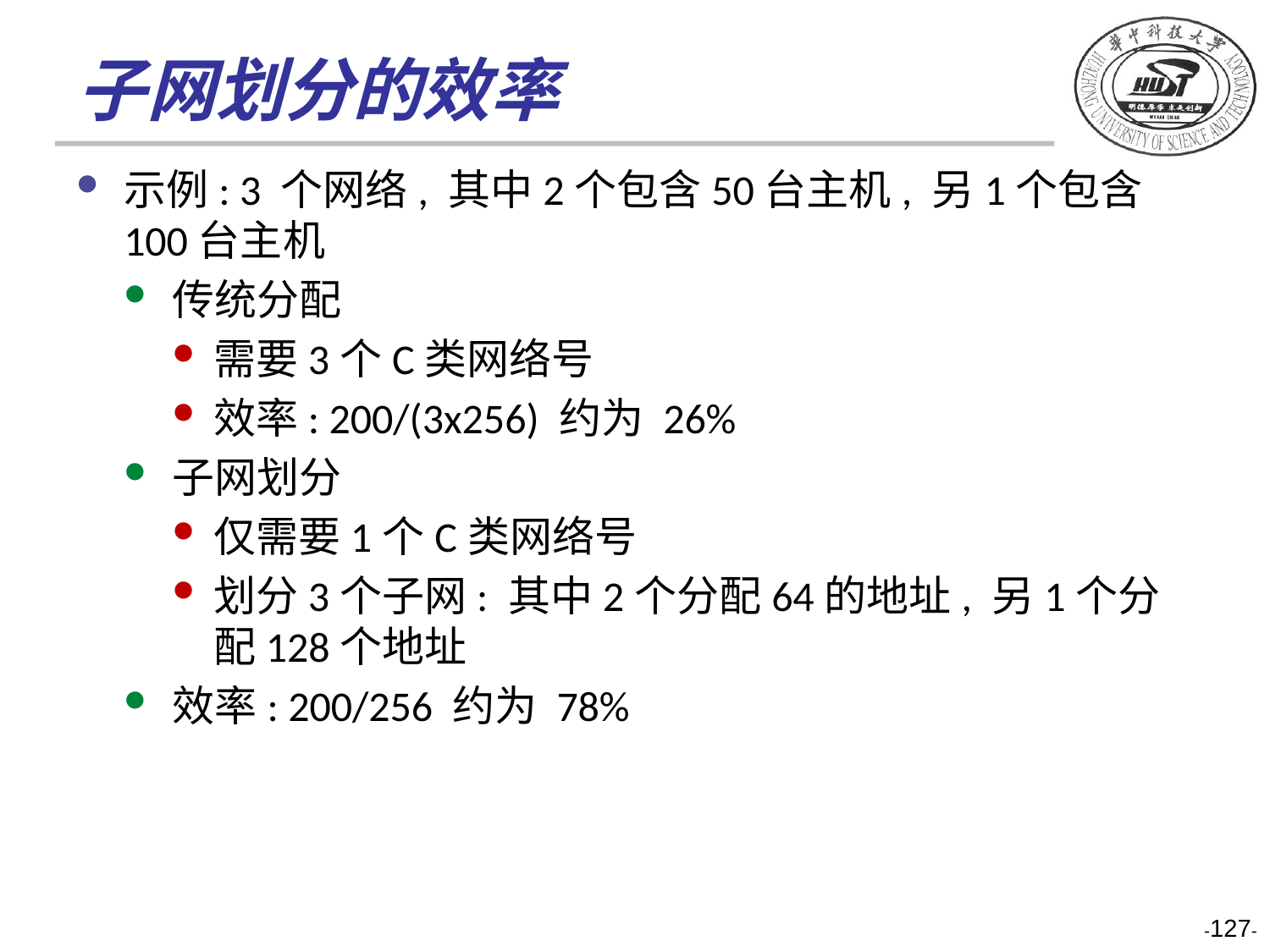

# 子网划分的效率
示例: 3 个网络, 其中2个包含50台主机, 另1个包含 100台主机
传统分配
需要3个C类网络号
效率: 200/(3x256) 约为 26%
子网划分
仅需要1个C类网络号
划分3个子网: 其中2个分配64的地址, 另1个分配128个地址
效率: 200/256 约为 78%
-127-